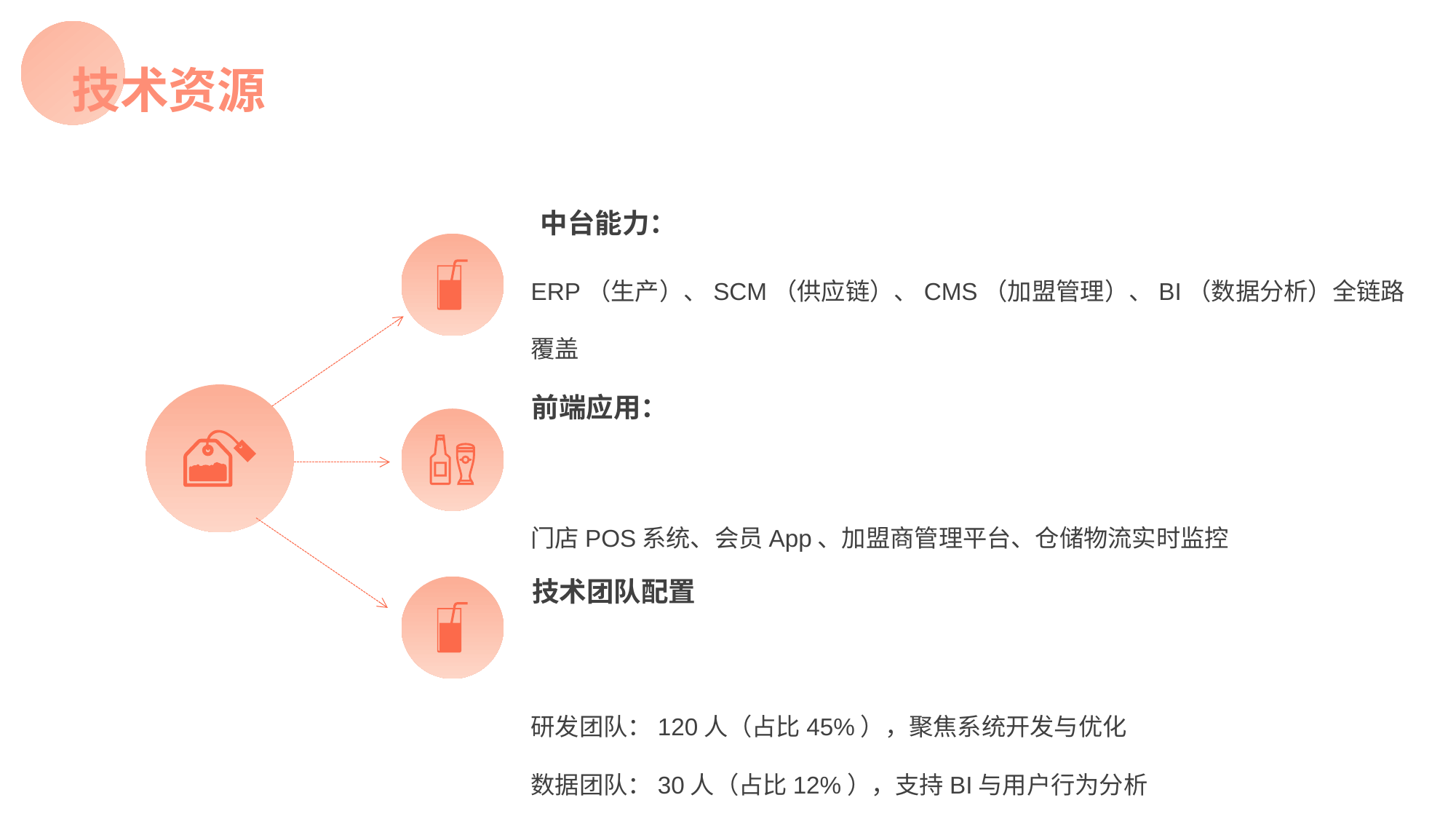

技术资源
中台能力：
ERP（生产）、SCM（供应链）、CMS（加盟管理）、BI（数据分析）全链路覆盖

门店POS系统、会员App、加盟商管理平台、仓储物流实时监控

研发团队：120人（占比45%），聚焦系统开发与优化
数据团队：30人（占比12%），支持BI与用户行为分析

前端应用：

技术团队配置